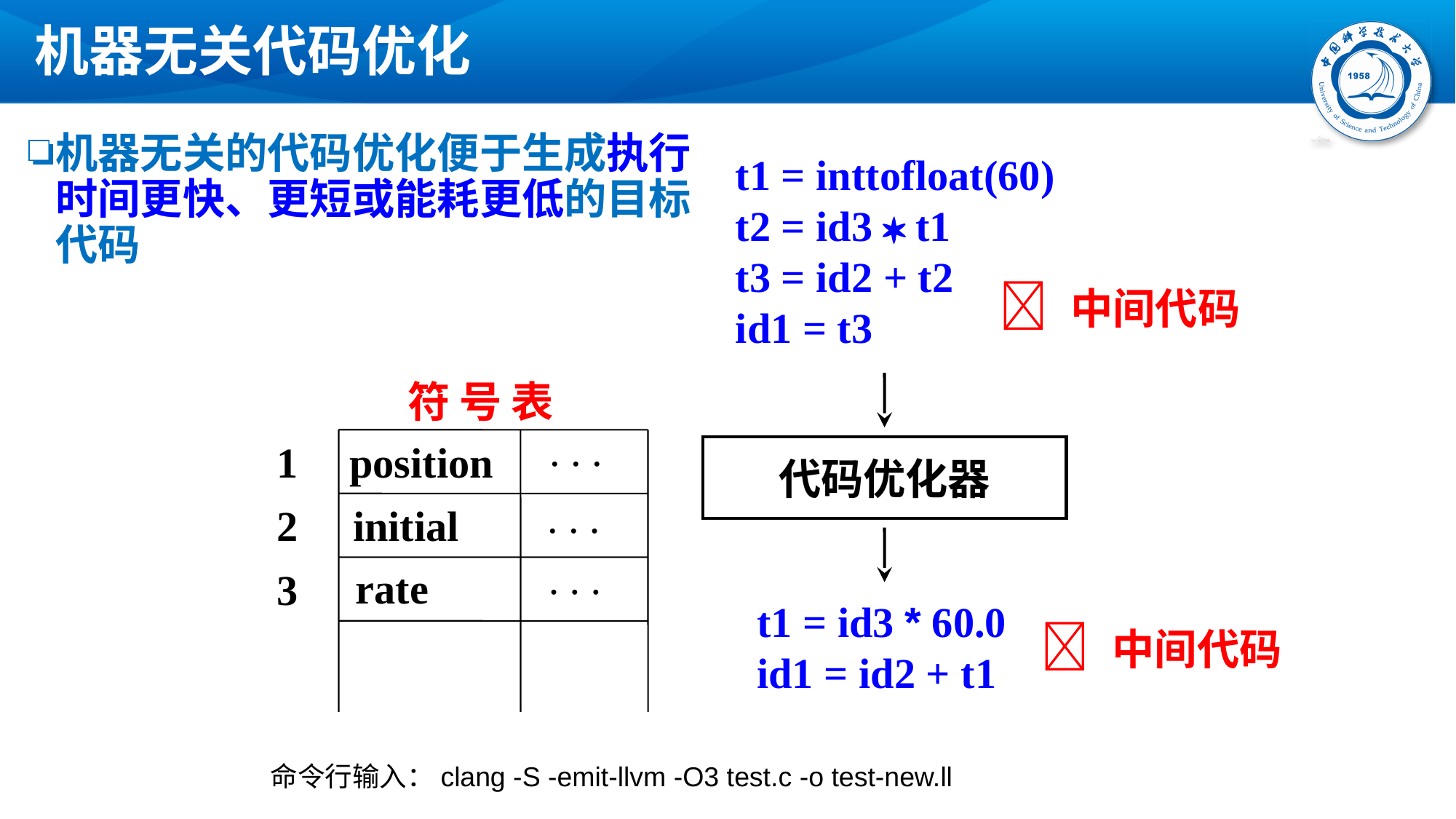

# 机器无关代码优化
机器无关的代码优化便于生成执行时间更快、更短或能耗更低的目标代码
t1 = inttofloat(60)
t2 = id3 ∗ t1
t3 = id2 + t2
id1 = t3

代码优化器

t1 = id3 * 60.0
id1 = id2 + t1
← 中间代码
符 号 表
. . .
1

position

. . .
2

initial
. . .
rate
3

← 中间代码
命令行输入：clang -S -emit-llvm -O3 test.c -o test-new.ll